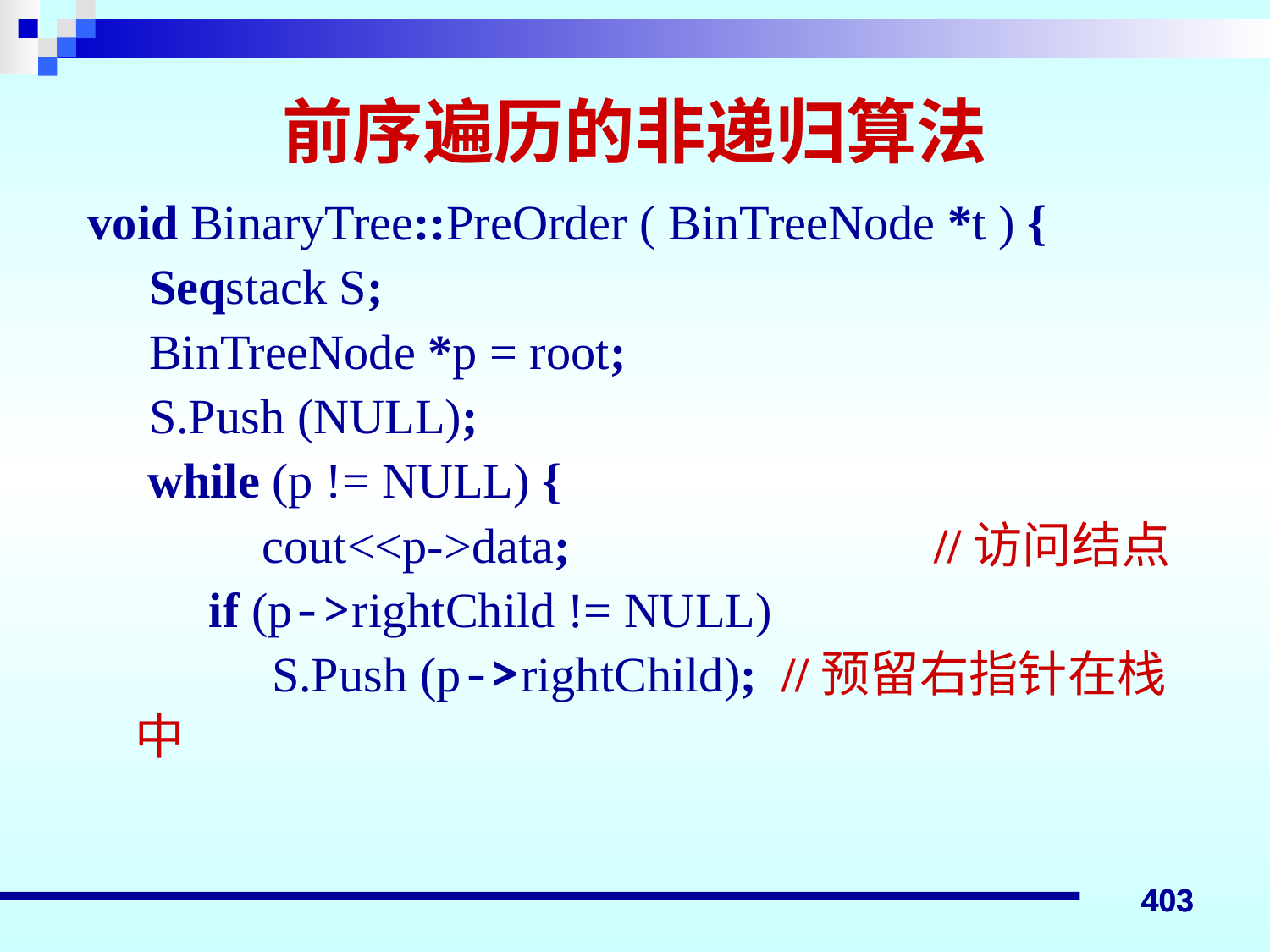

# 前序遍历的非递归算法
void BinaryTree::PreOrder ( BinTreeNode *t ) {
     Seqstack S;
     BinTreeNode *p = root;
     S.Push (NULL);
	 while (p != NULL) {
          	cout<<p->data;			   //访问结点
 	      if (p->rightChild != NULL)
               S.Push (p->rightChild);  //预留右指针在栈中
403
403